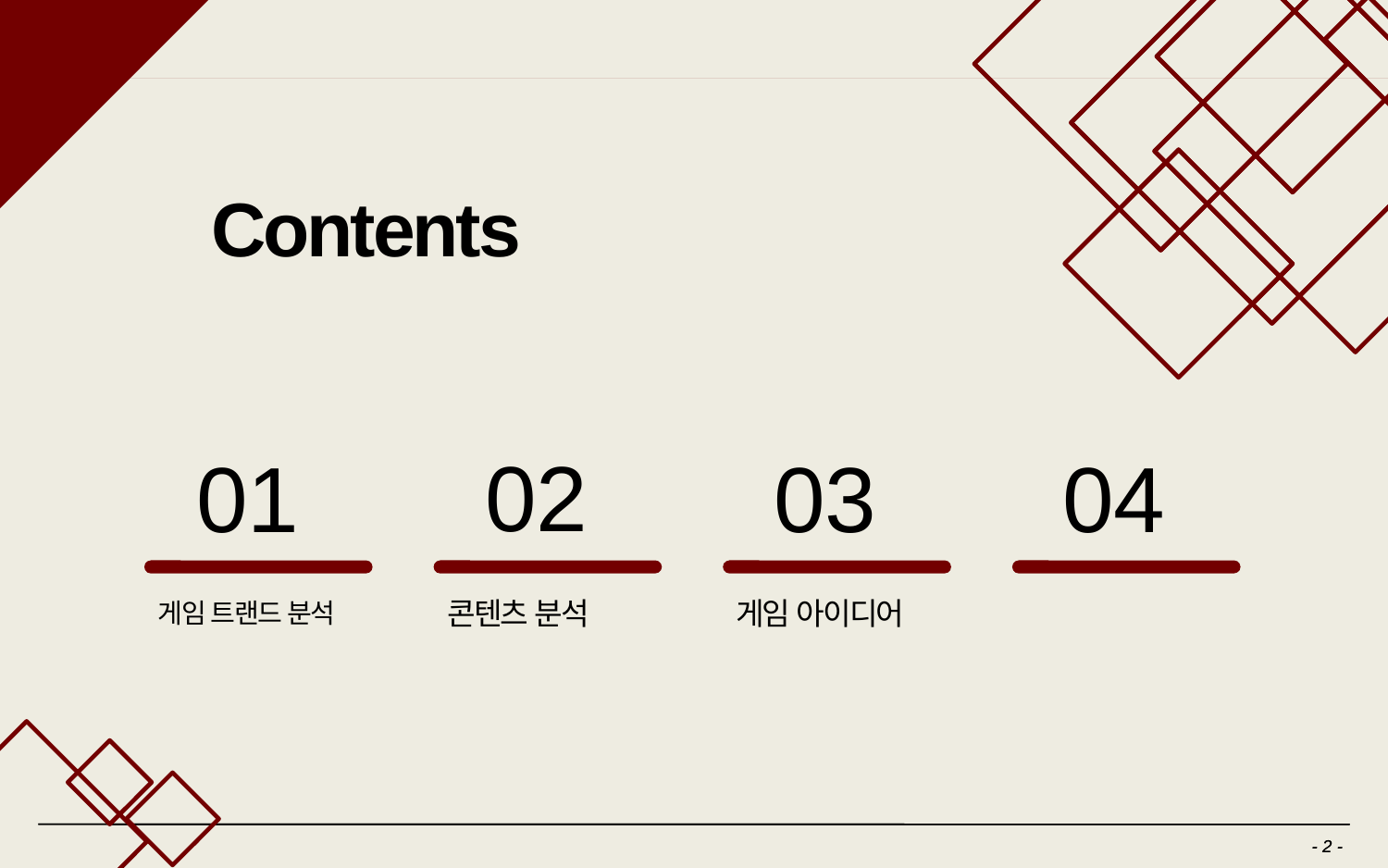

# Contents
02
01
03
04
게임 트랜드 분석
콘텐츠 분석
게임 아이디어